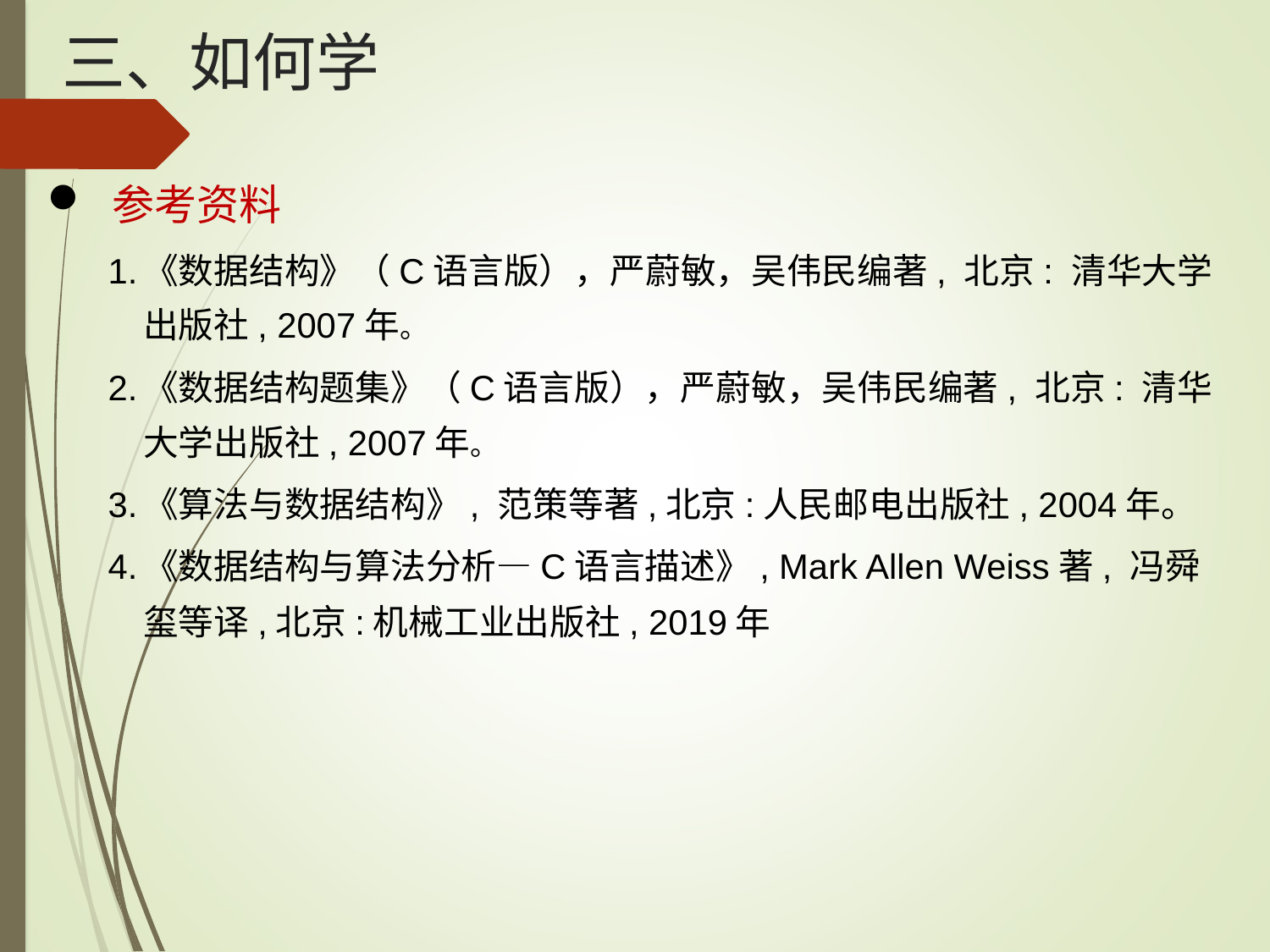

# 三、如何学
18
参考资料
《数据结构》（C语言版），严蔚敏，吴伟民编著, 北京: 清华大学出版社, 2007年。
《数据结构题集》（C语言版），严蔚敏，吴伟民编著, 北京: 清华大学出版社, 2007年。
《算法与数据结构》, 范策等著,北京:人民邮电出版社, 2004年。
《数据结构与算法分析—C语言描述》, Mark Allen Weiss著, 冯舜玺等译,北京:机械工业出版社, 2019年